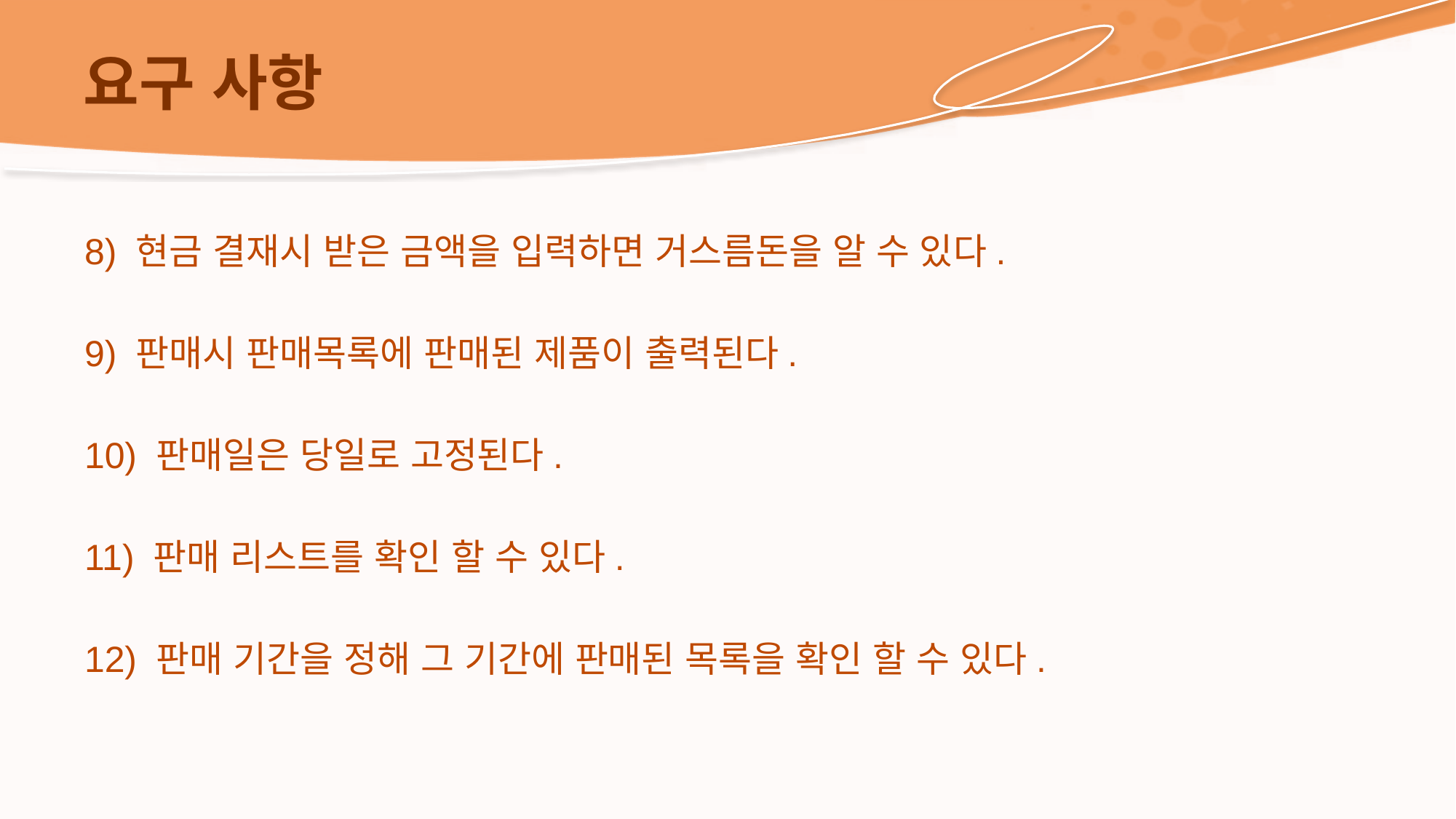

# 요구 사항

8) 현금 결재시 받은 금액을 입력하면 거스름돈을 알 수 있다.

9) 판매시 판매목록에 판매된 제품이 출력된다.

10) 판매일은 당일로 고정된다.

11) 판매 리스트를 확인 할 수 있다.

12) 판매 기간을 정해 그 기간에 판매된 목록을 확인 할 수 있다.